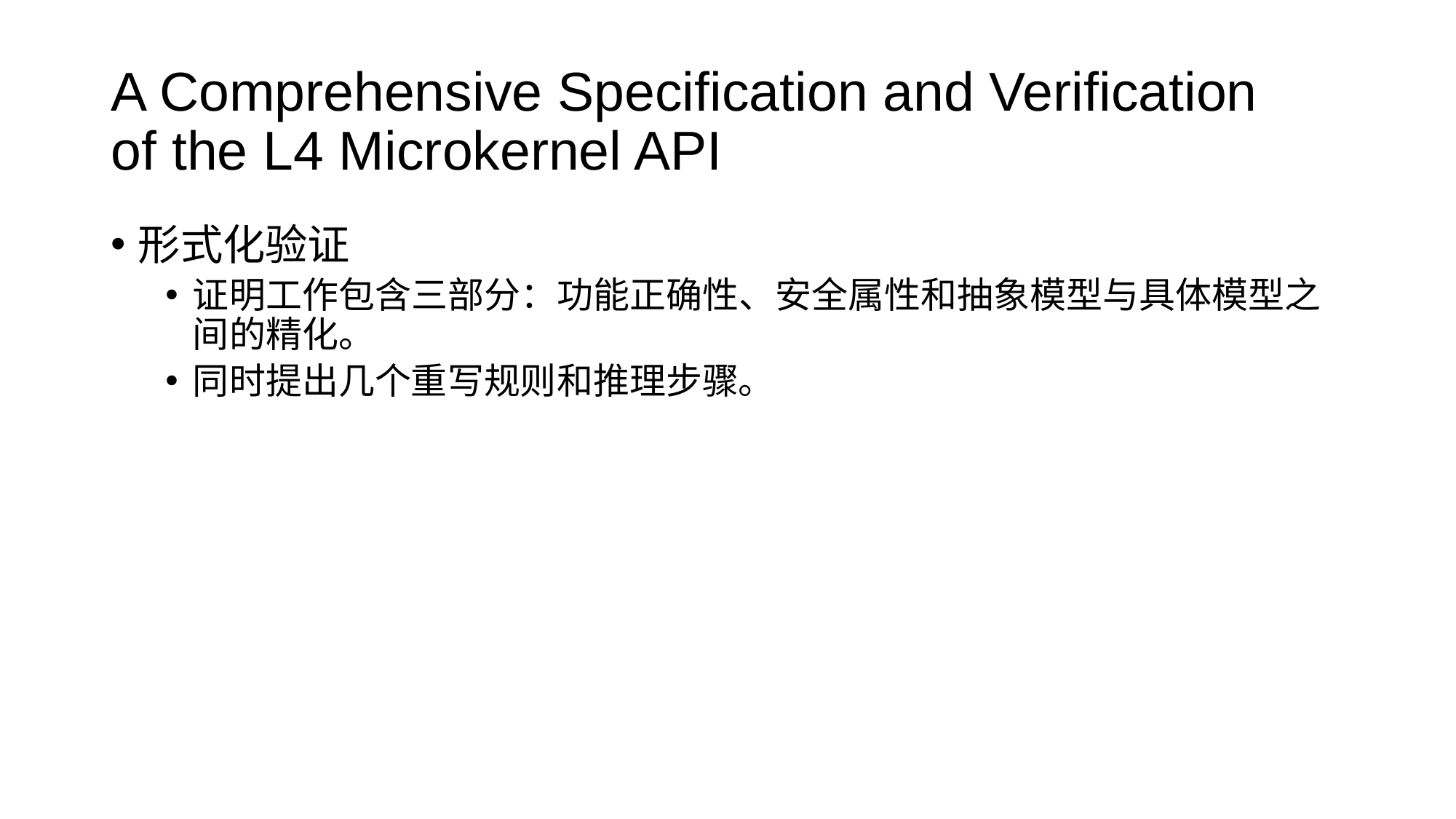

# A Comprehensive Specification and Verification of the L4 Microkernel API
形式化验证
证明工作包含三部分：功能正确性、安全属性和抽象模型与具体模型之间的精化。
同时提出几个重写规则和推理步骤。